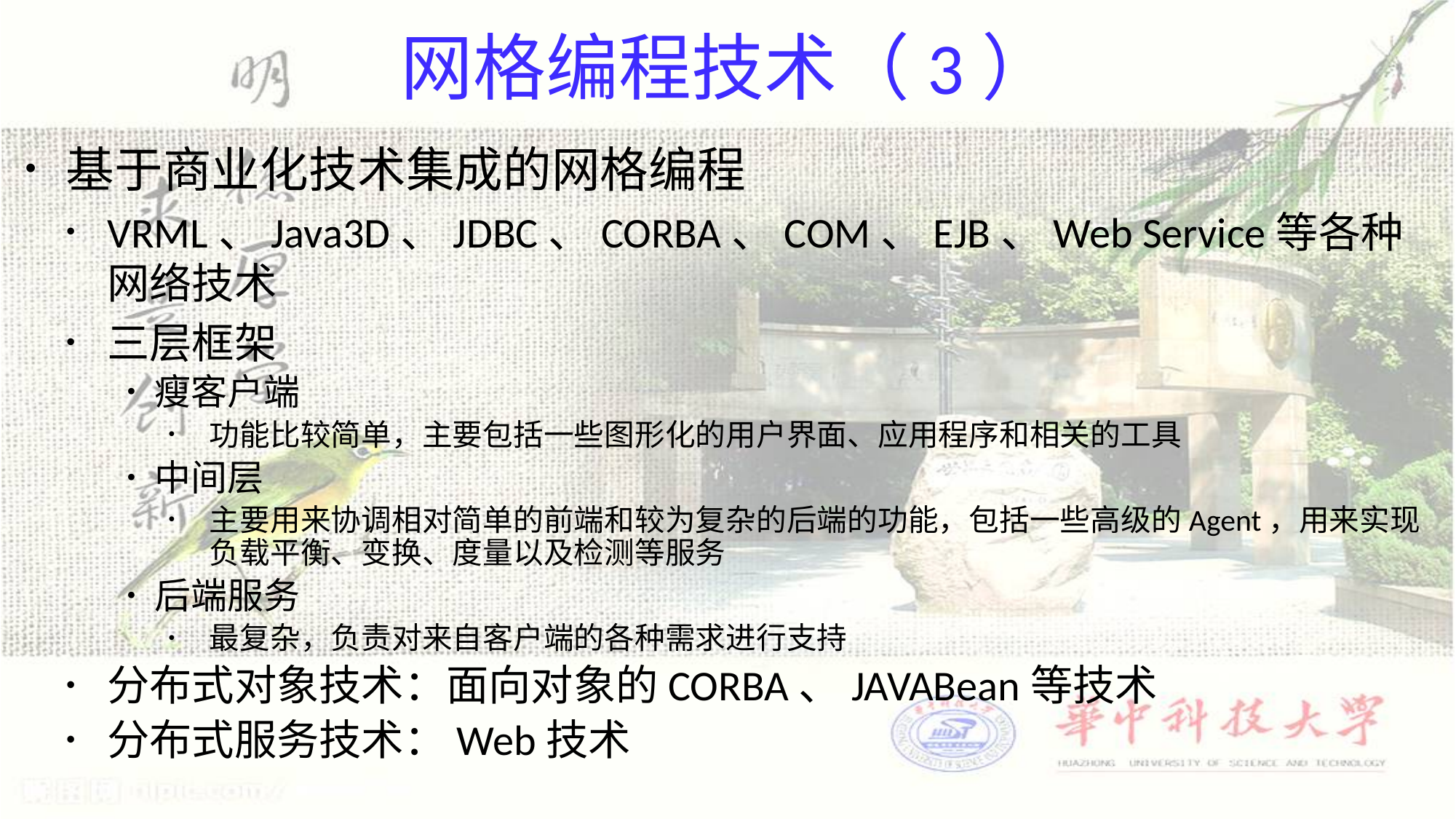

# 网格编程技术（3）
基于商业化技术集成的网格编程
VRML、Java3D、JDBC、CORBA、COM、EJB、Web Service等各种网络技术
三层框架
瘦客户端
功能比较简单，主要包括一些图形化的用户界面、应用程序和相关的工具
中间层
主要用来协调相对简单的前端和较为复杂的后端的功能，包括一些高级的Agent，用来实现负载平衡、变换、度量以及检测等服务
后端服务
最复杂，负责对来自客户端的各种需求进行支持
分布式对象技术：面向对象的CORBA、JAVABean等技术
分布式服务技术：Web技术